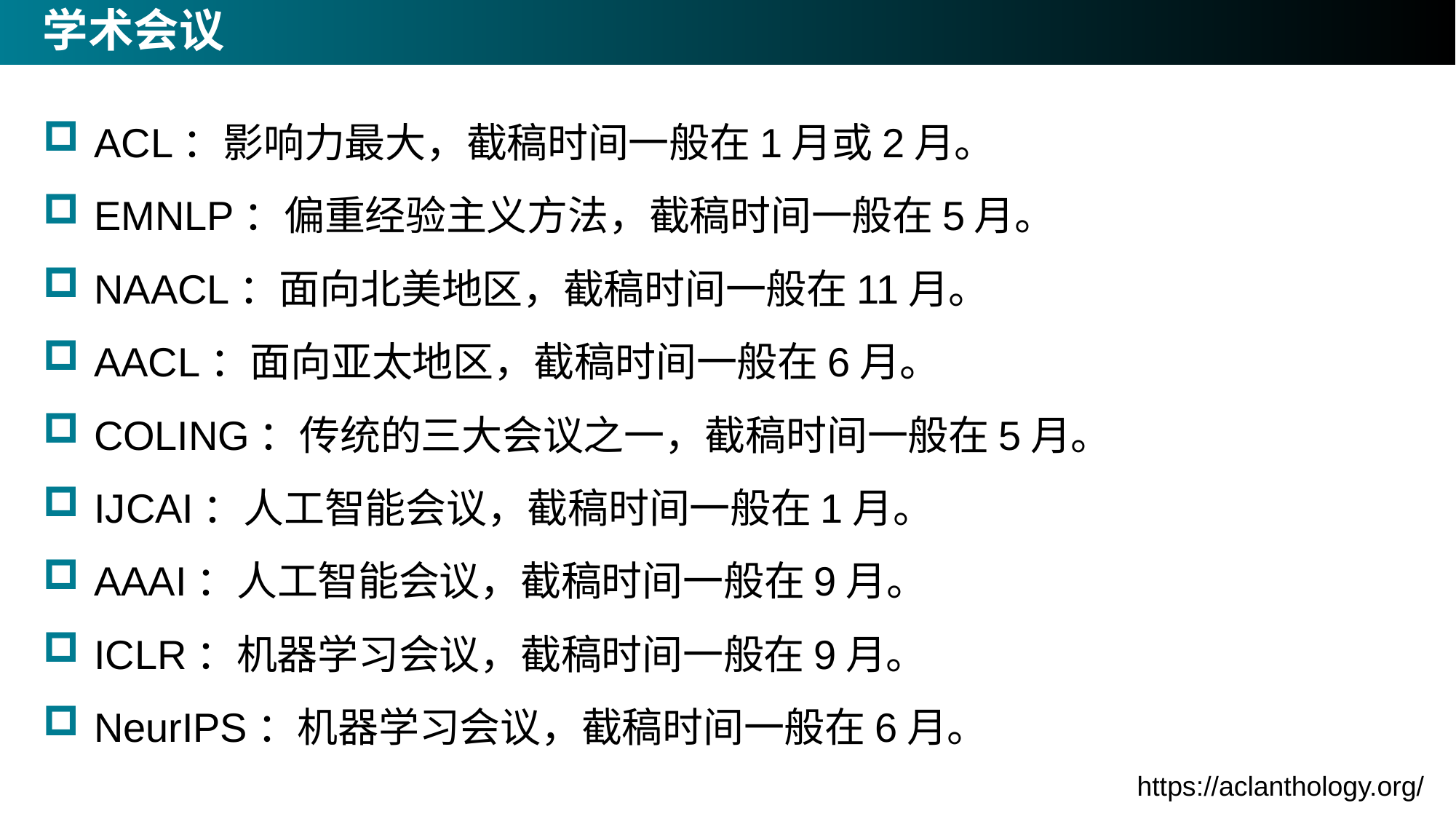

# 学术会议
ACL：影响⼒最⼤，截稿时间⼀般在1⽉或2⽉。
EMNLP：偏重经验主义⽅法，截稿时间⼀般在5⽉。
NAACL：⾯向北美地区，截稿时间⼀般在11⽉。
AACL：⾯向亚太地区，截稿时间⼀般在6⽉。
COLING：传统的三⼤会议之⼀，截稿时间⼀般在5⽉。
IJCAI：⼈⼯智能会议，截稿时间⼀般在1⽉。
AAAI：⼈⼯智能会议，截稿时间⼀般在9⽉。
ICLR：机器学习会议，截稿时间⼀般在9⽉。
NeurIPS：机器学习会议，截稿时间⼀般在6⽉。
https://aclanthology.org/